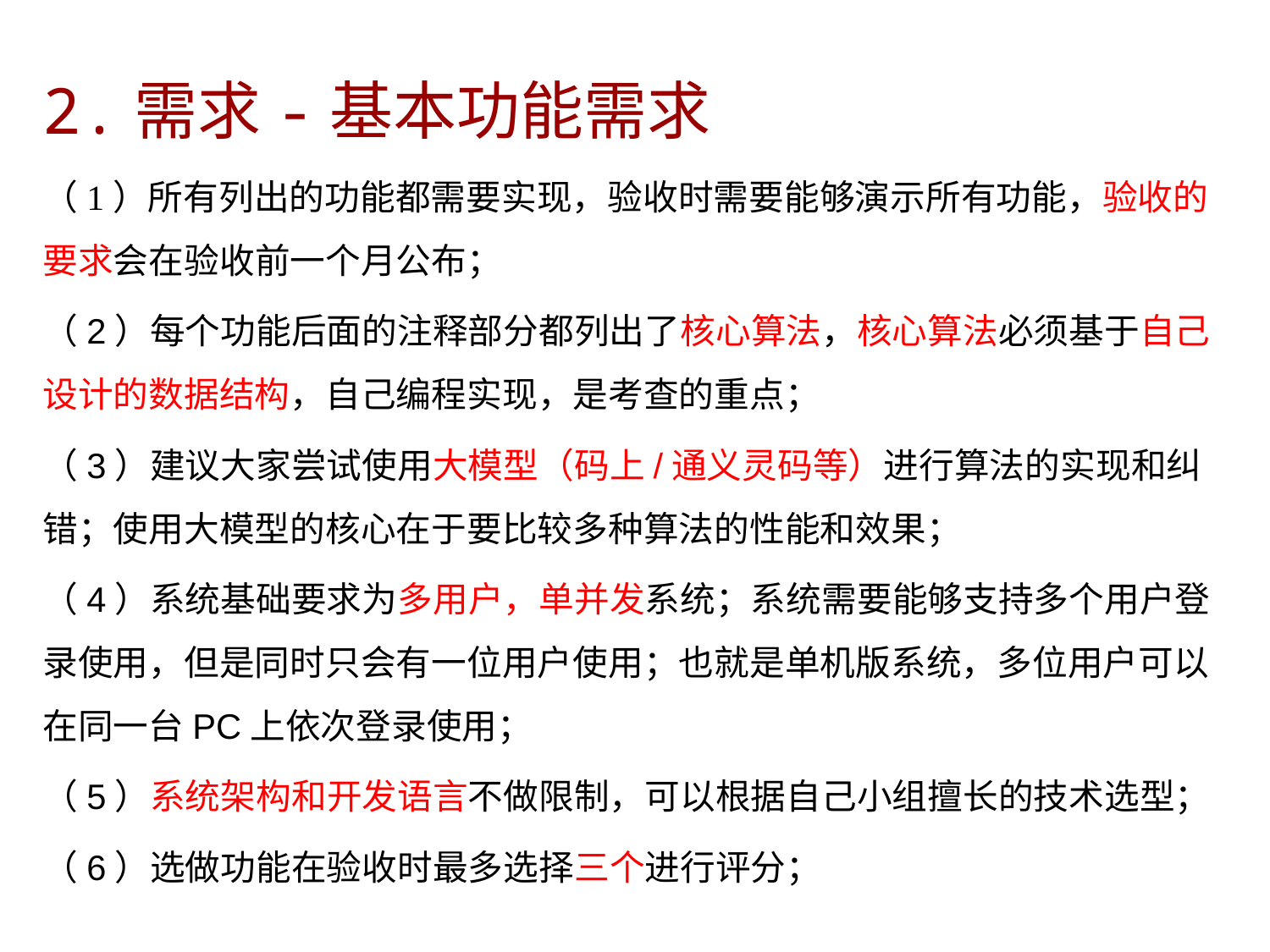

2.需求-基本功能需求
（1）所有列出的功能都需要实现，验收时需要能够演示所有功能，验收的要求会在验收前一个月公布；
（2）每个功能后面的注释部分都列出了核心算法，核心算法必须基于自己设计的数据结构，自己编程实现，是考查的重点；
（3）建议大家尝试使用大模型（码上/通义灵码等）进行算法的实现和纠错；使用大模型的核心在于要比较多种算法的性能和效果；
（4）系统基础要求为多用户，单并发系统；系统需要能够支持多个用户登录使用，但是同时只会有一位用户使用；也就是单机版系统，多位用户可以在同一台PC上依次登录使用；
（5）系统架构和开发语言不做限制，可以根据自己小组擅长的技术选型；
（6）选做功能在验收时最多选择三个进行评分；